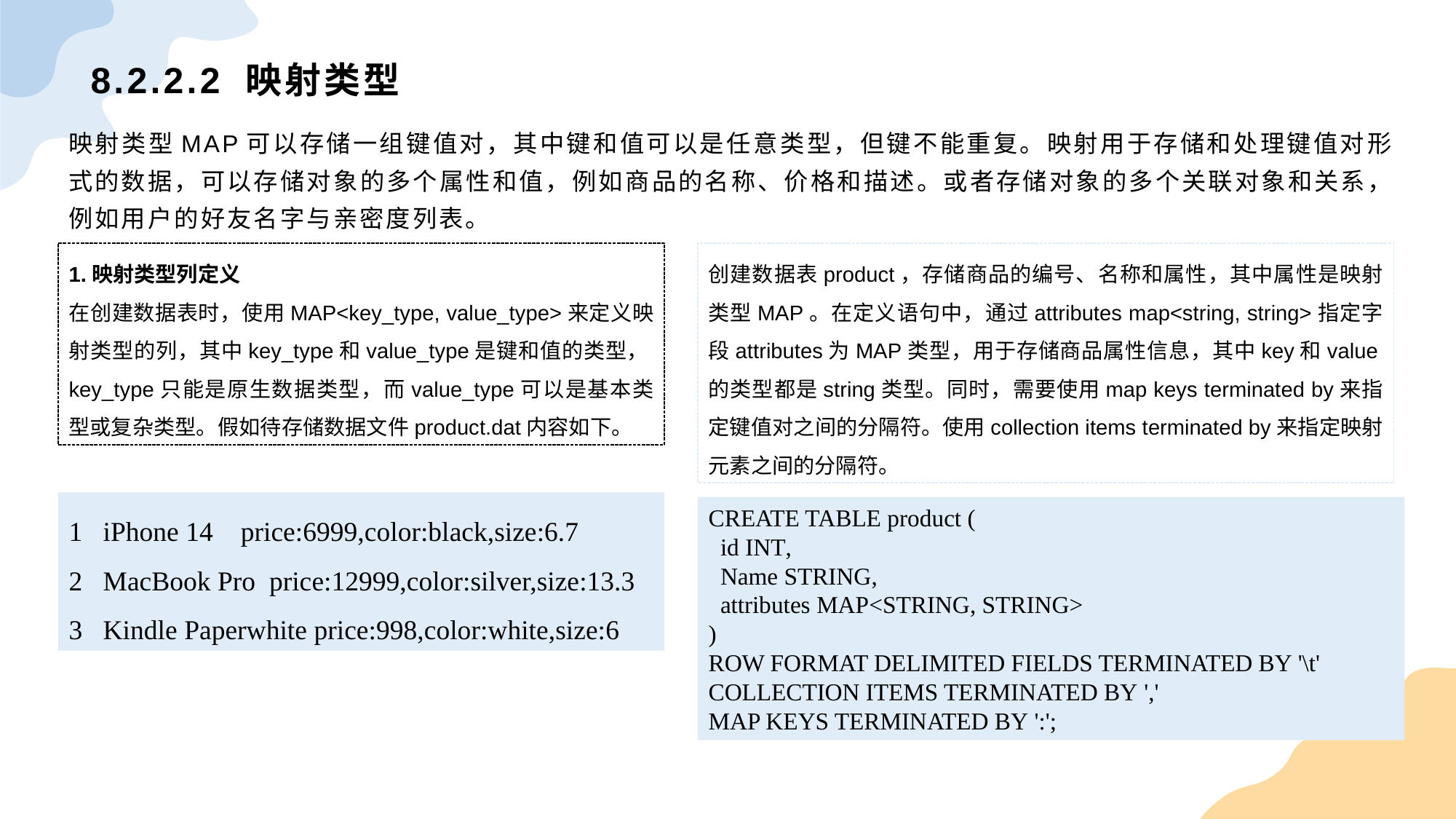

# 8.2.2.2 映射类型
映射类型MAP可以存储一组键值对，其中键和值可以是任意类型，但键不能重复。映射用于存储和处理键值对形式的数据，可以存储对象的多个属性和值，例如商品的名称、价格和描述。或者存储对象的多个关联对象和关系，例如用户的好友名字与亲密度列表。
1.映射类型列定义
在创建数据表时，使用MAP<key_type, value_type>来定义映射类型的列，其中key_type和value_type是键和值的类型，key_type只能是原生数据类型，而value_type可以是基本类型或复杂类型。假如待存储数据文件product.dat内容如下。
创建数据表product，存储商品的编号、名称和属性，其中属性是映射类型MAP。在定义语句中，通过attributes map<string, string>指定字段attributes为MAP类型，用于存储商品属性信息，其中key和value的类型都是string类型。同时，需要使用map keys terminated by来指定键值对之间的分隔符。使用collection items terminated by来指定映射元素之间的分隔符。
1   iPhone 14    price:6999,color:black,size:6.7
2   MacBook Pro  price:12999,color:silver,size:13.3
3   Kindle Paperwhite price:998,color:white,size:6
CREATE TABLE product (
  id INT,
  Name STRING,
  attributes MAP<STRING, STRING>
)
ROW FORMAT DELIMITED FIELDS TERMINATED BY '\t'
COLLECTION ITEMS TERMINATED BY ','
MAP KEYS TERMINATED BY ':';